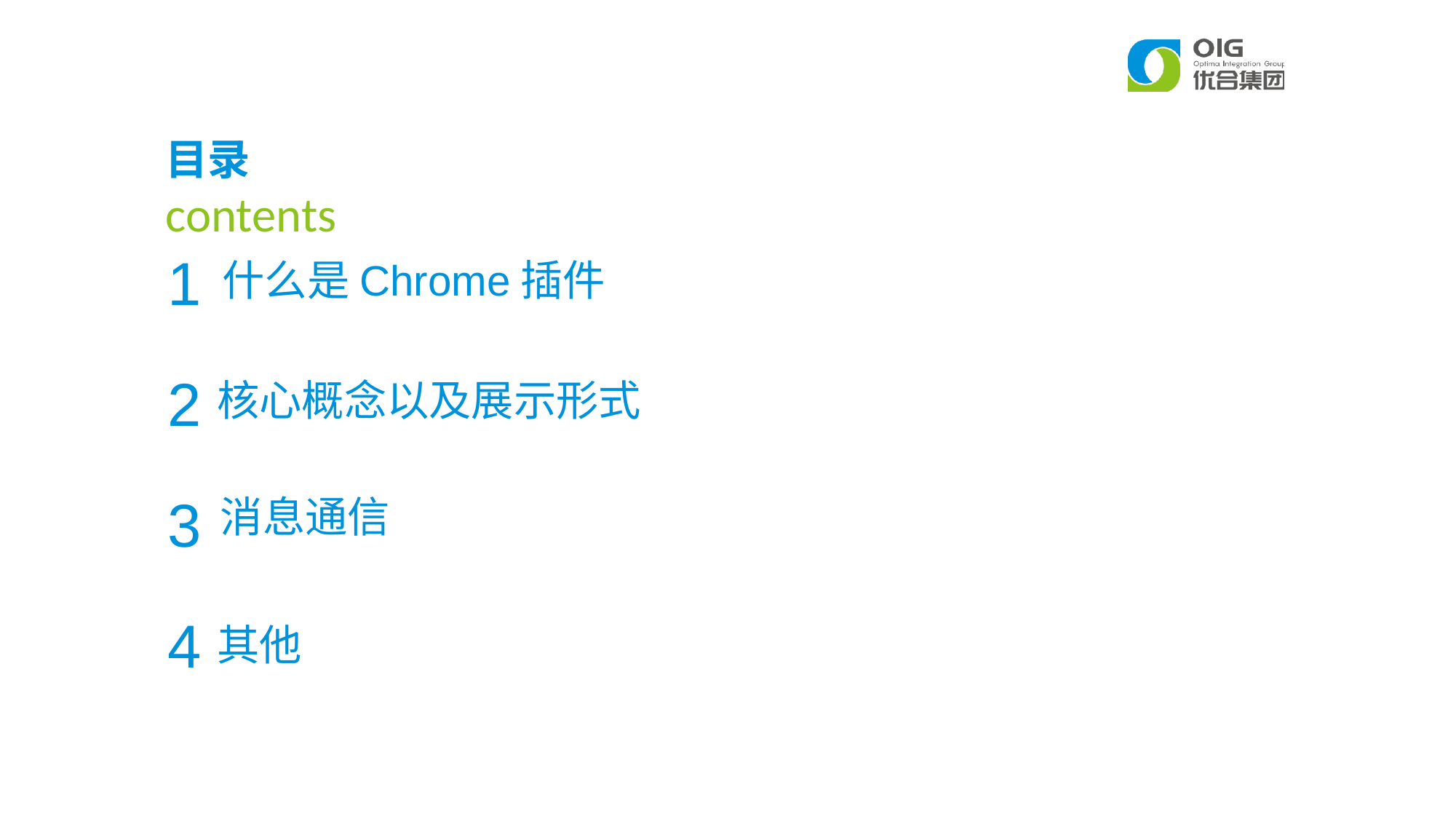

1
什么是Chrome插件
2
核心概念以及展示形式
3
消息通信
4
其他